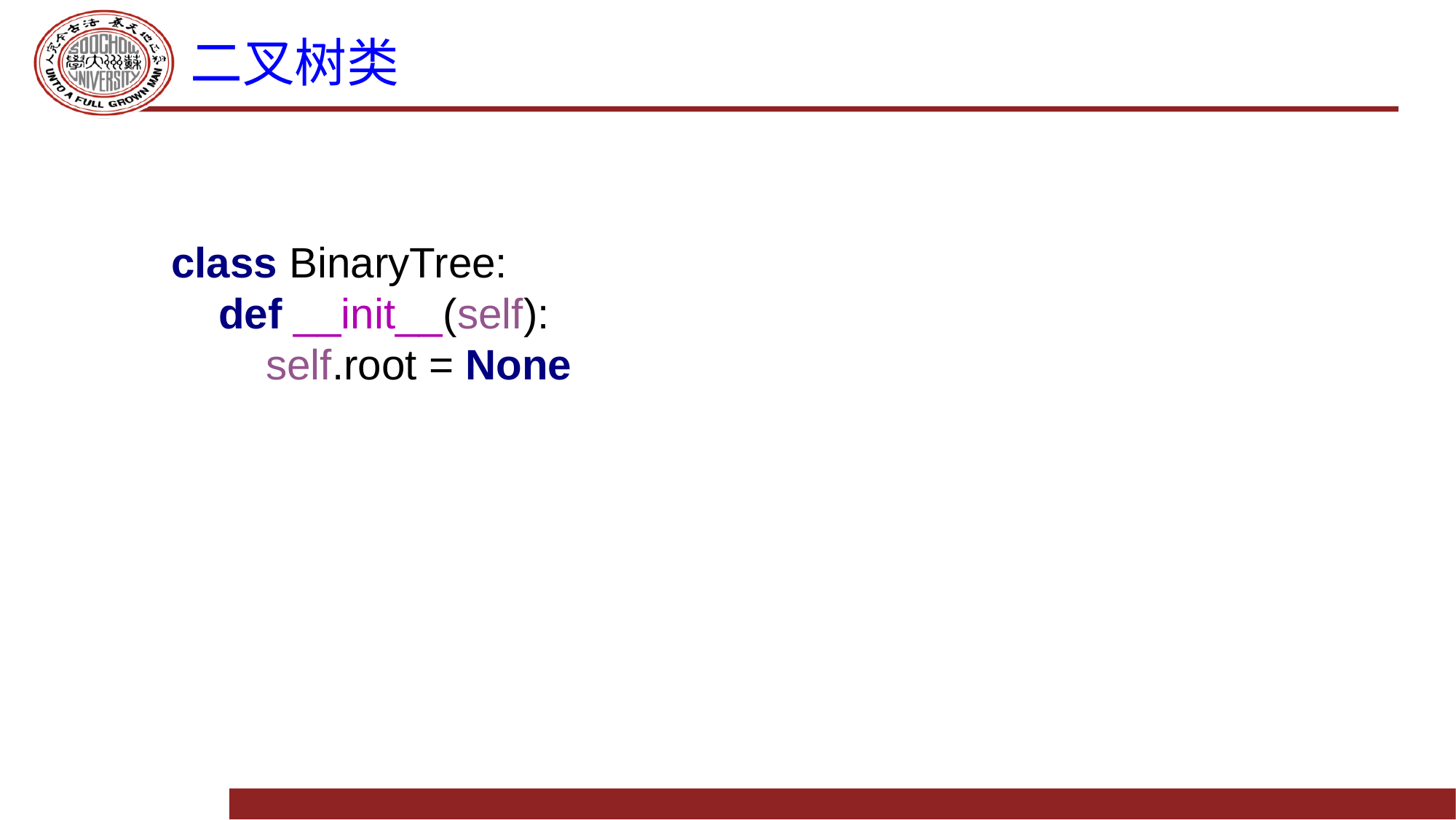

# 二叉树类
class BinaryTree:
    def __init__(self):
        self.root = None